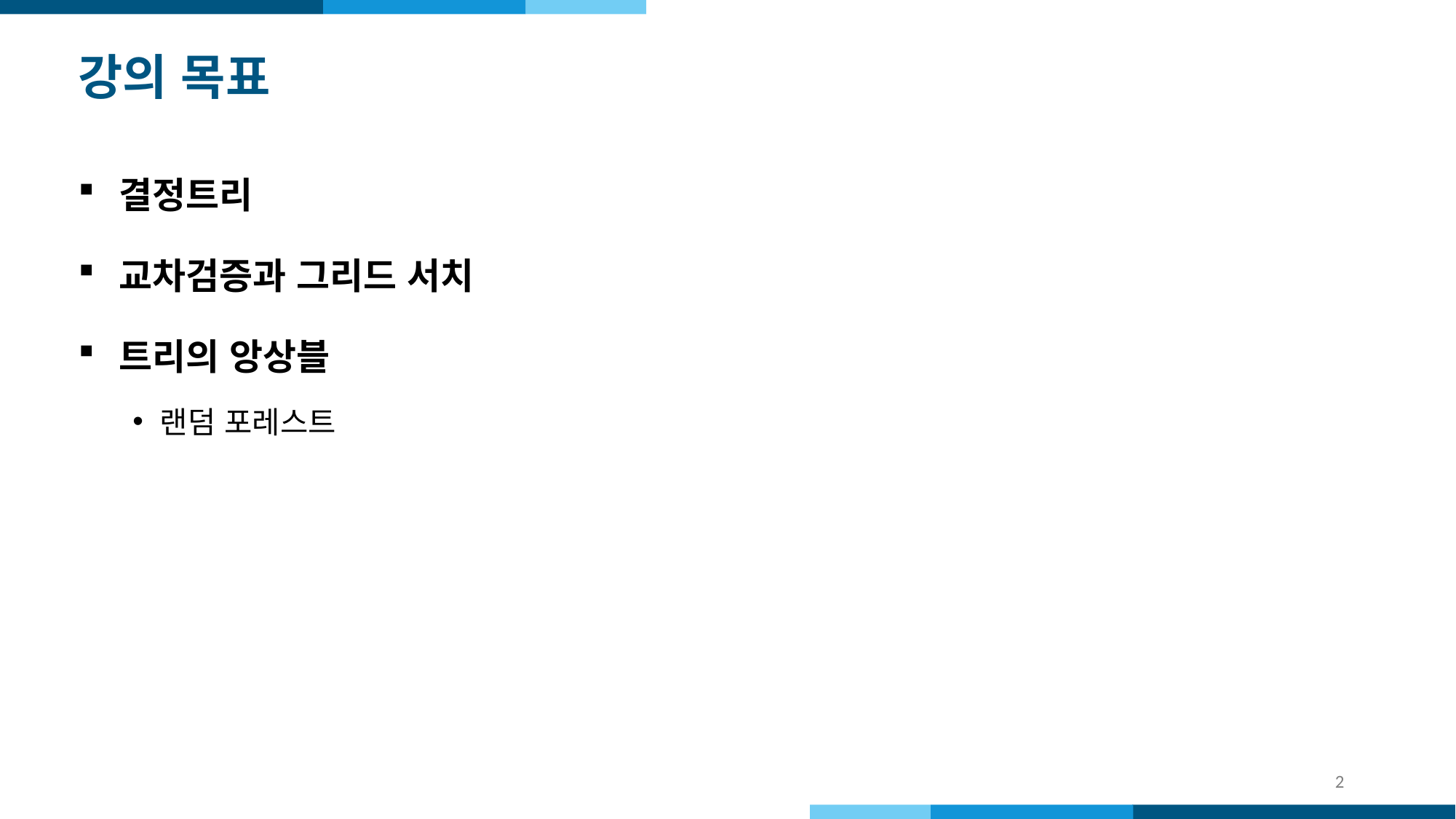

# 강의 목표
결정트리
교차검증과 그리드 서치
트리의 앙상블
랜덤 포레스트

2